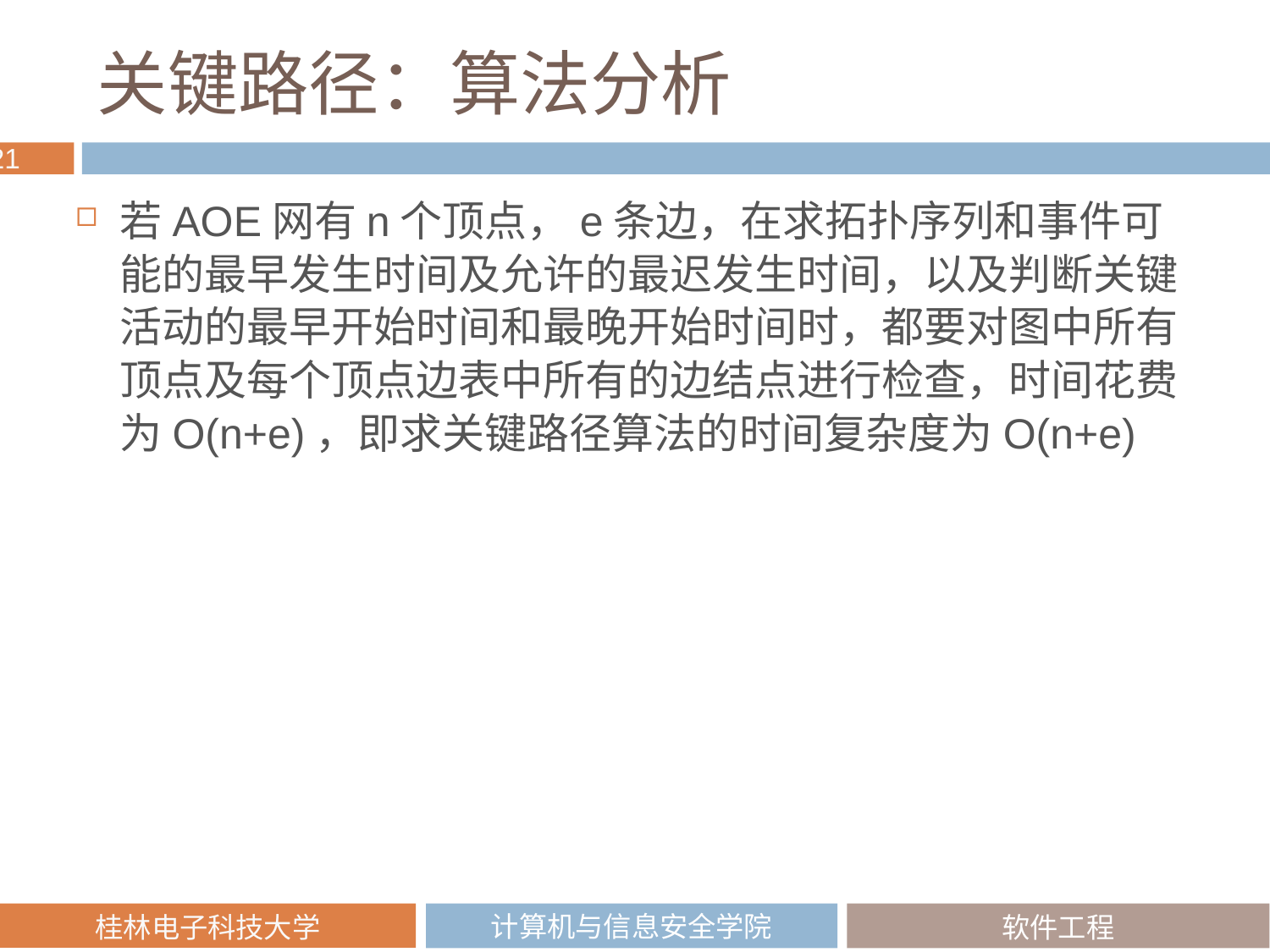

# 关键路径：算法分析
若AOE网有n个顶点，e条边，在求拓扑序列和事件可能的最早发生时间及允许的最迟发生时间，以及判断关键活动的最早开始时间和最晚开始时间时，都要对图中所有顶点及每个顶点边表中所有的边结点进行检查，时间花费为O(n+e)，即求关键路径算法的时间复杂度为O(n+e)